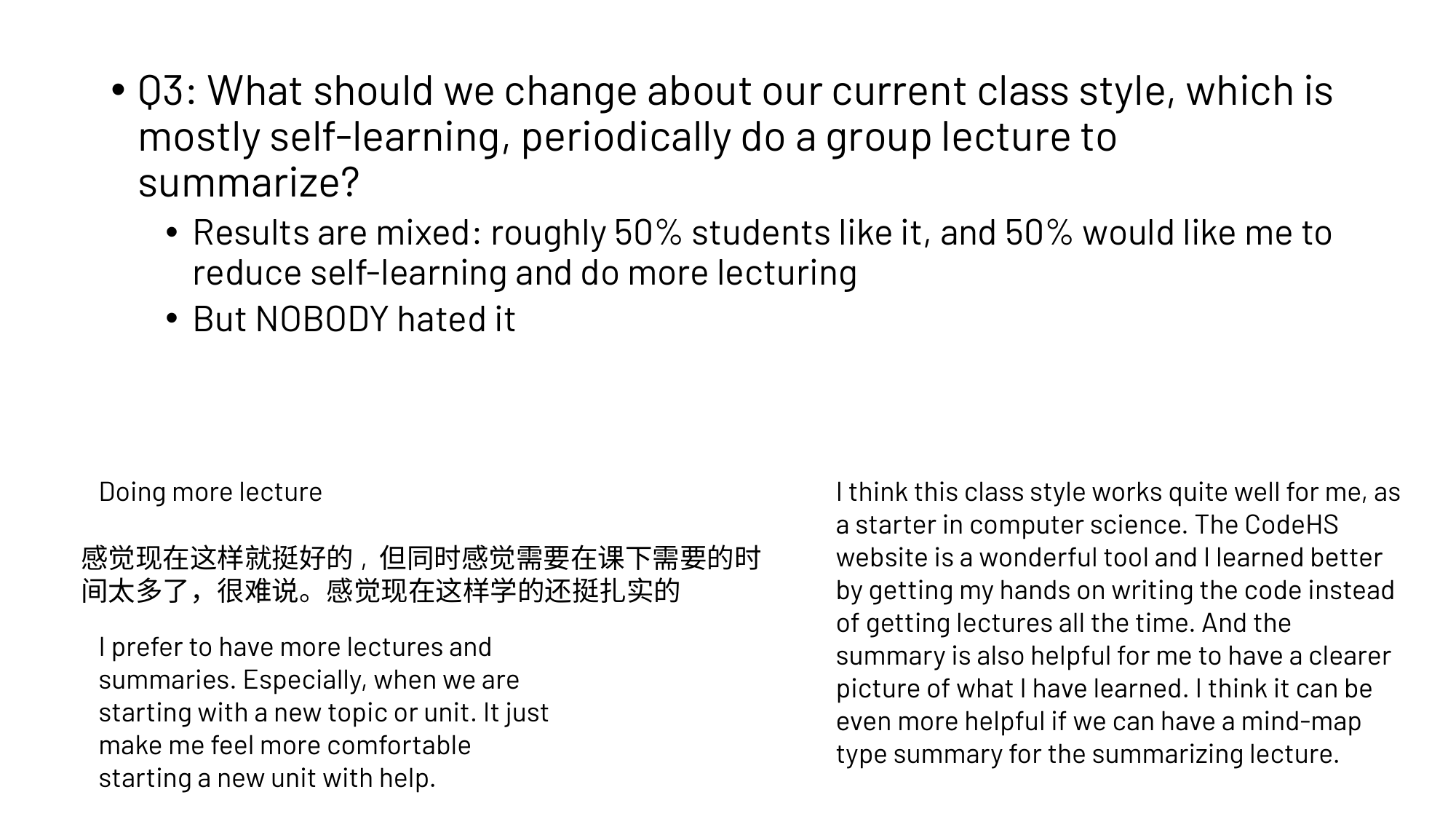

Q3: What should we change about our current class style, which is mostly self-learning, periodically do a group lecture to summarize?
Results are mixed: roughly 50% students like it, and 50% would like me to reduce self-learning and do more lecturing
But NOBODY hated it
I think this class style works quite well for me, as a starter in computer science. The CodeHS website is a wonderful tool and I learned better by getting my hands on writing the code instead of getting lectures all the time. And the summary is also helpful for me to have a clearer picture of what I have learned. I think it can be even more helpful if we can have a mind-map type summary for the summarizing lecture.
Doing more lecture
感觉现在这样就挺好的, 但同时感觉需要在课下需要的时间太多了，很难说。感觉现在这样学的还挺扎实的
I prefer to have more lectures and summaries. Especially, when we are starting with a new topic or unit. It just make me feel more comfortable starting a new unit with help.